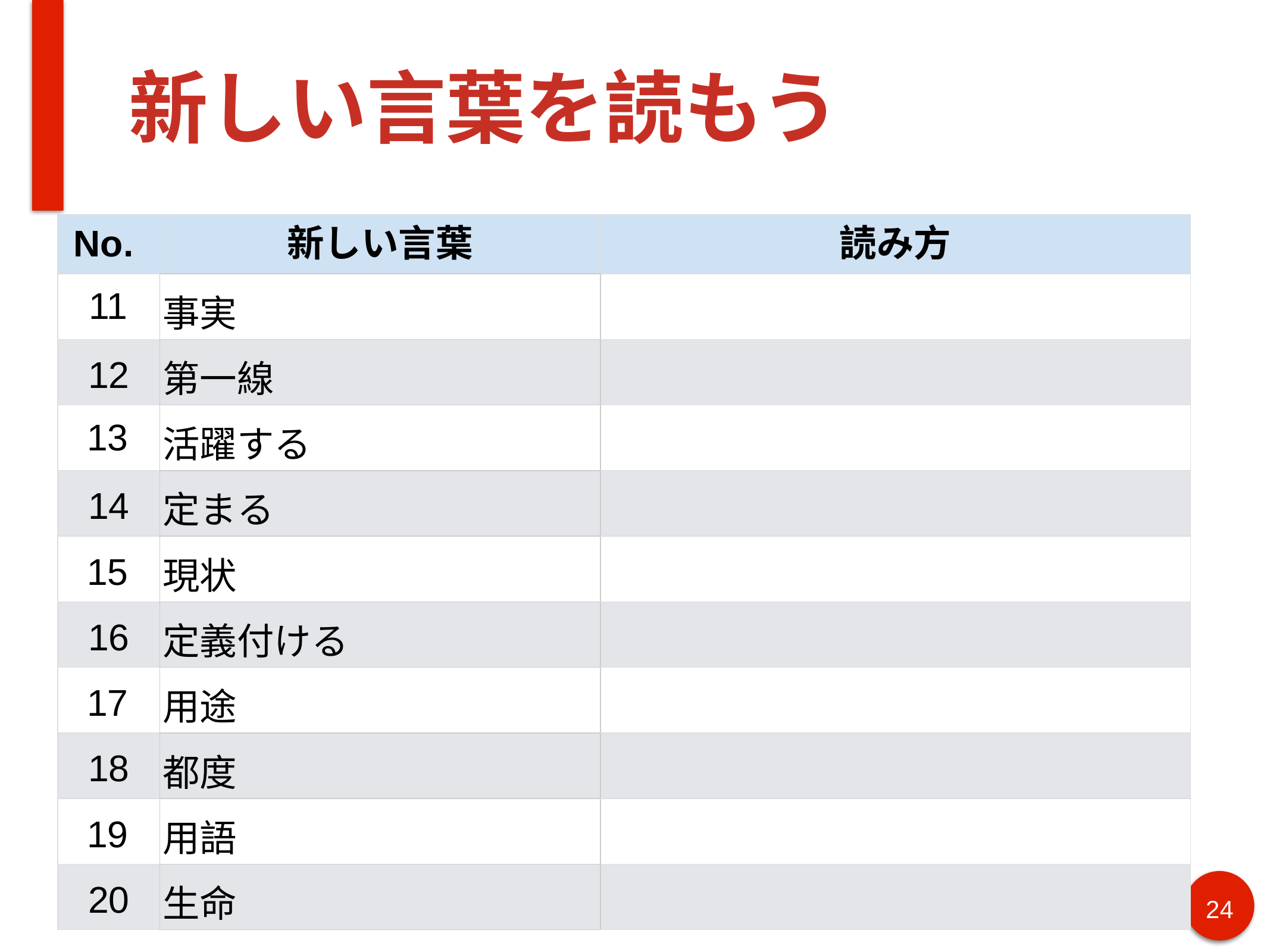

# 新しい言葉を読もう
| No. | 新しい言葉 | 読み方 |
| --- | --- | --- |
| 11 | 事実 |  |
| 12 | 第一線 |  |
| 13 | 活躍する |  |
| 14 | 定まる |  |
| 15 | 現状 |  |
| 16 | 定義付ける |  |
| 17 | 用途 |  |
| 18 | 都度 |  |
| 19 | 用語 |  |
| 20 | 生命 |  |
24